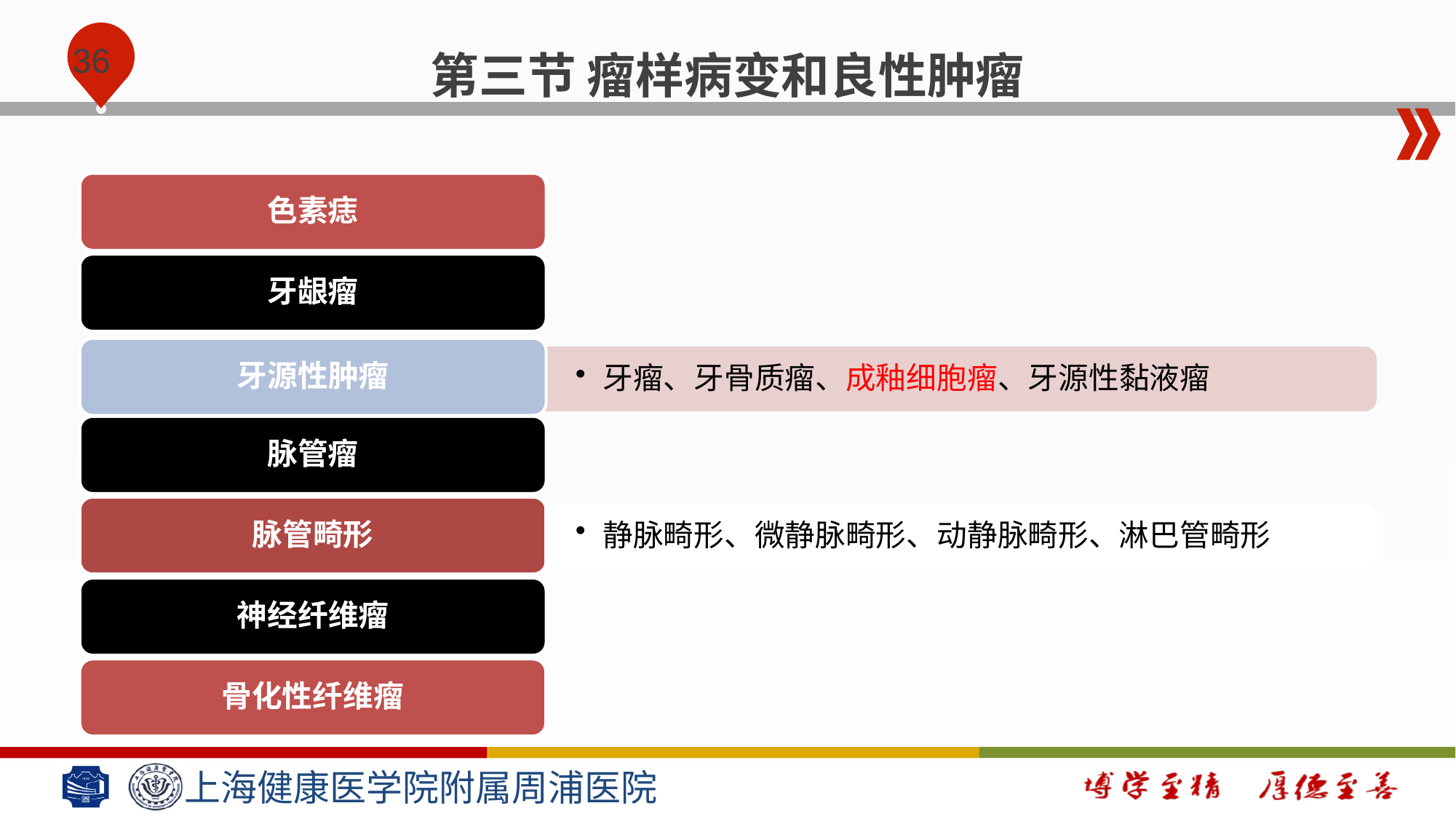

第三节 瘤样病变和良性肿瘤
色素痣
牙龈瘤
牙源性肿瘤
牙瘤、牙骨质瘤、成釉细胞瘤、牙源性黏液瘤
脉管瘤
脉管畸形
静脉畸形、微静脉畸形、动静脉畸形、淋巴管畸形
神经纤维瘤
骨化性纤维瘤